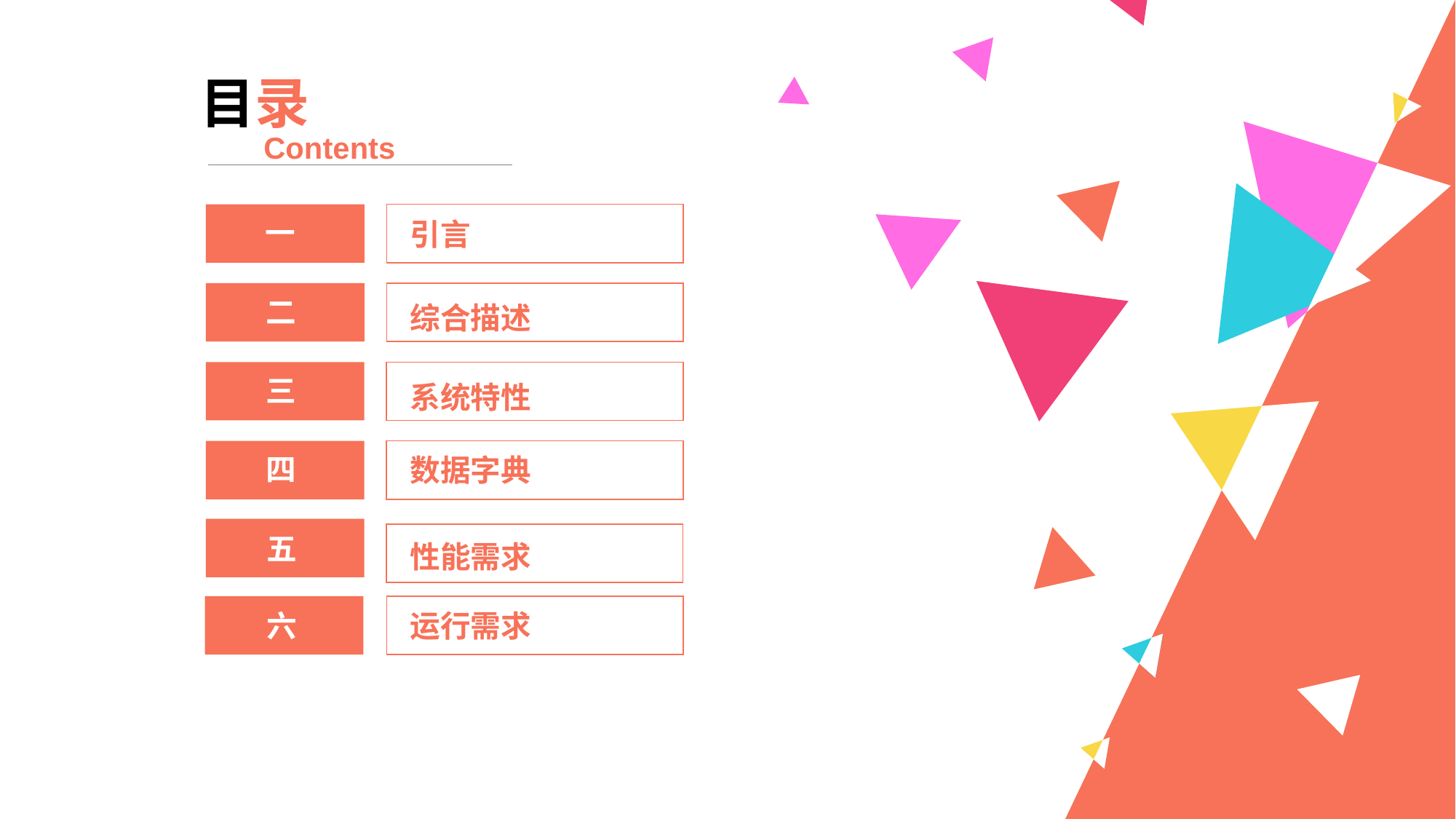

目录
Contents

   一
引言

   二
综合描述

   三
系统特性

数据字典
   四

   五

性能需求

   六
运行需求